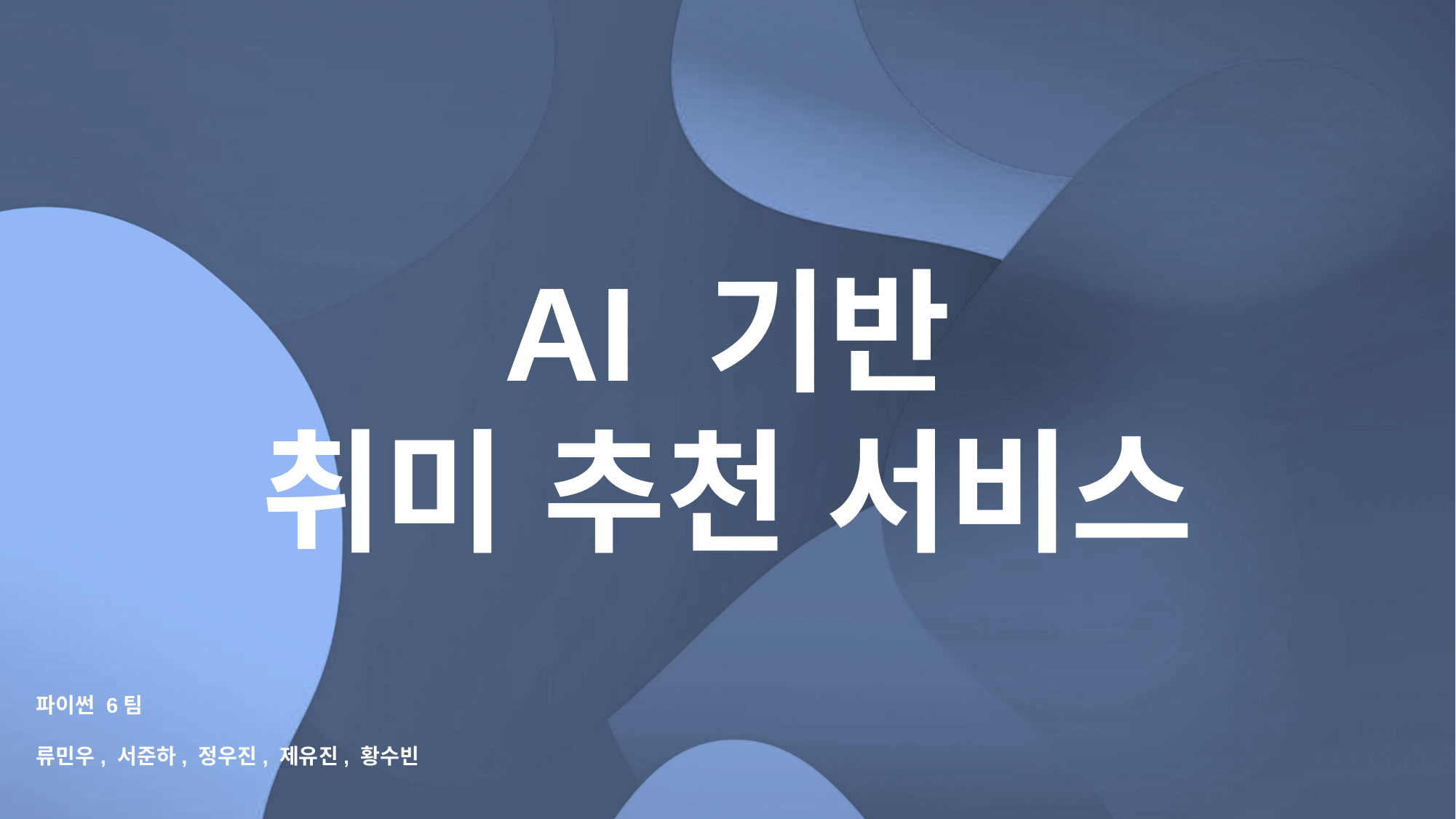

AI 기반
취미 추천 서비스
파이썬 6팀

류민우, 서준하, 정우진, 제유진, 황수빈